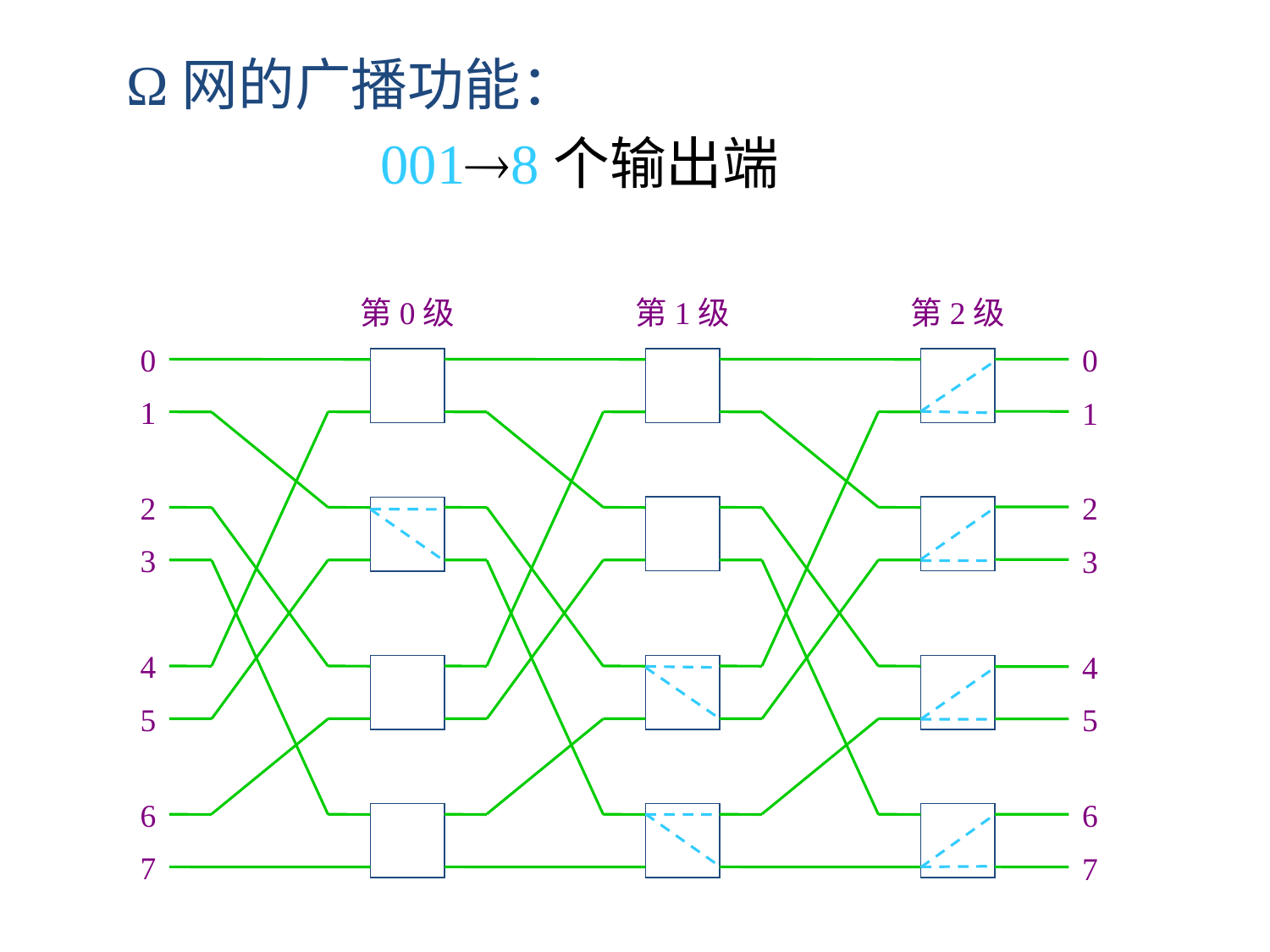

Ω网的广播功能：
			001→8个输出端
第0级
第1级
第2级
0
0

1
1

2
2

3
3

4
4

5
5

6
6

7
7